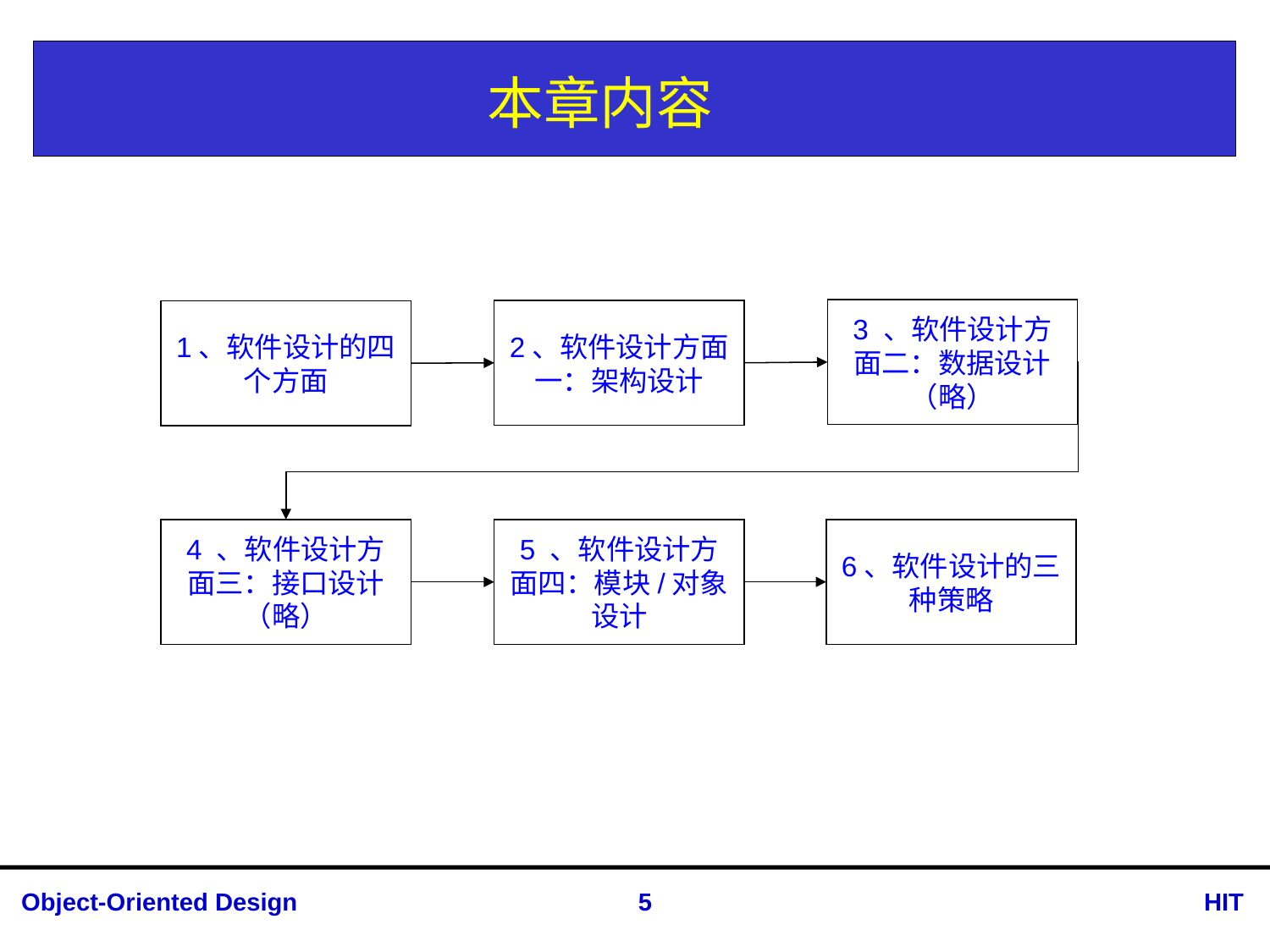

本章内容
3 、软件设计方面二：数据设计（略）
2、软件设计方面一：架构设计
1、软件设计的四个方面
4 、软件设计方面三：接口设计（略）
5 、软件设计方面四：模块/对象设计
6、软件设计的三种策略